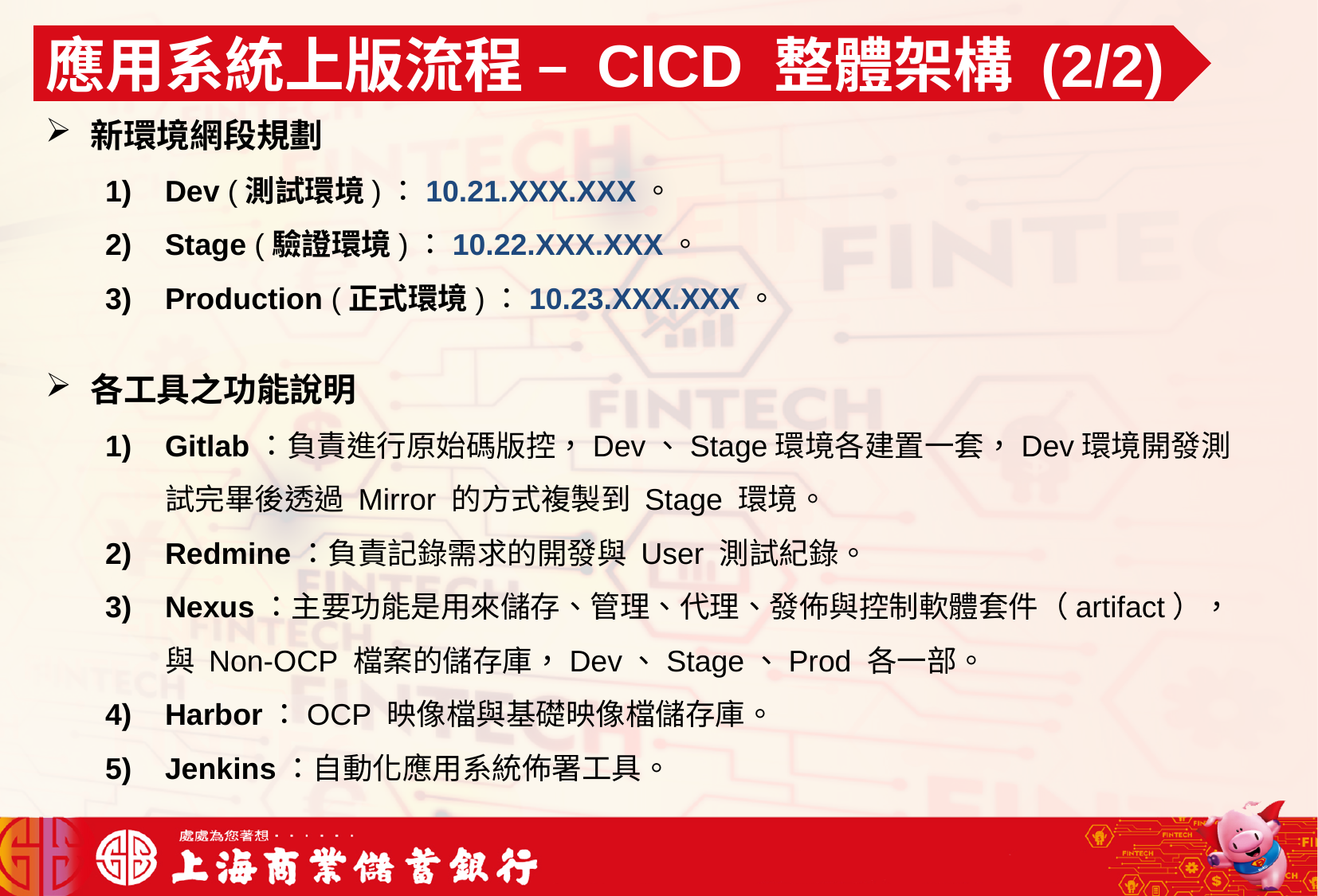

應用系統上版流程 – CICD 整體架構 (2/2)
新環境網段規劃
Dev (測試環境)：10.21.XXX.XXX。
Stage (驗證環境)：10.22.XXX.XXX。
Production (正式環境)：10.23.XXX.XXX。

各工具之功能說明
Gitlab：負責進行原始碼版控，Dev、Stage環境各建置一套，Dev環境開發測試完畢後透過 Mirror 的方式複製到 Stage 環境。
Redmine：負責記錄需求的開發與 User 測試紀錄。
Nexus：主要功能是用來儲存、管理、代理、發佈與控制軟體套件（artifact），與 Non-OCP 檔案的儲存庫，Dev、Stage、Prod 各一部。
Harbor：OCP 映像檔與基礎映像檔儲存庫。
Jenkins：自動化應用系統佈署工具。